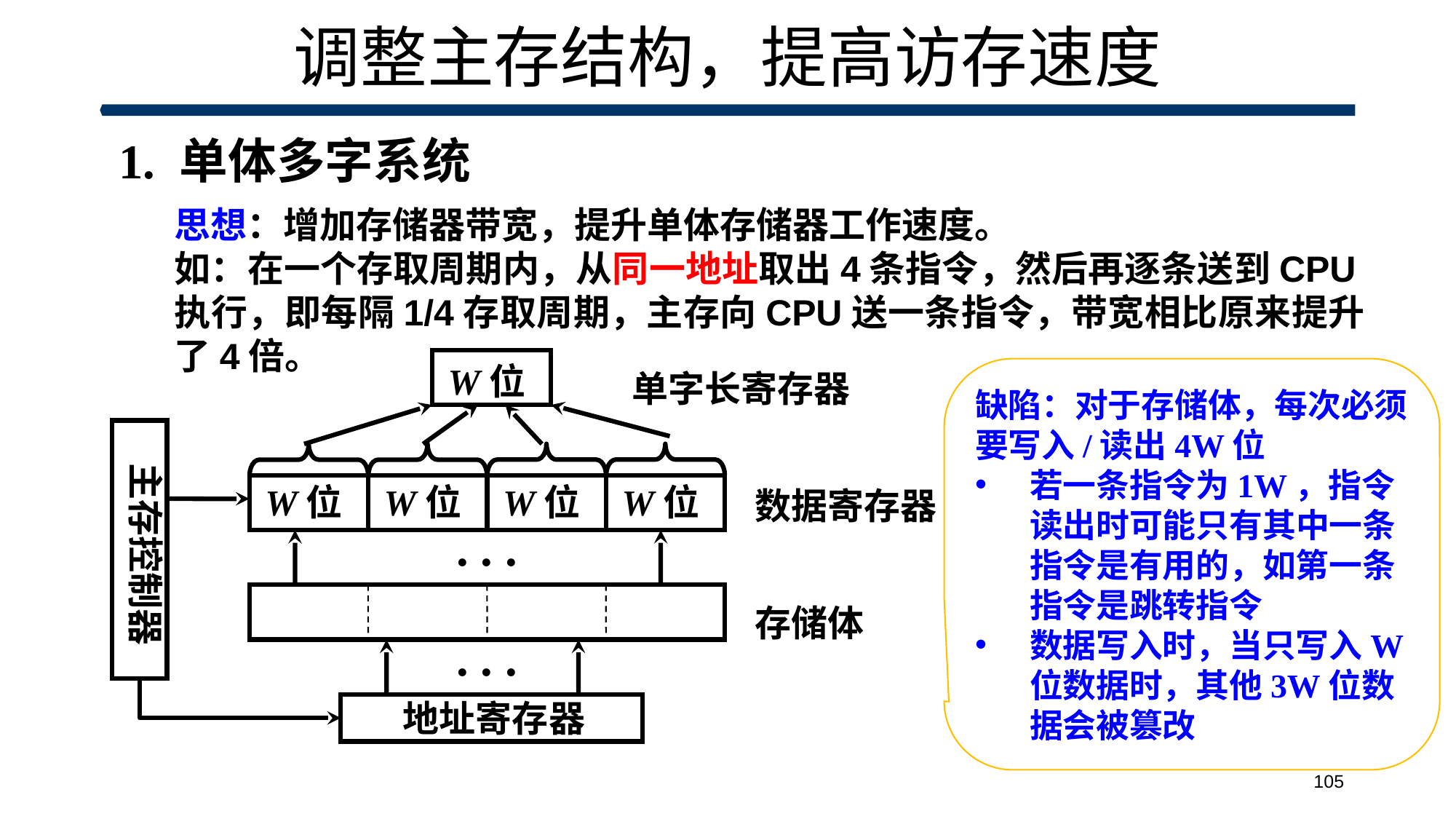

# 调整主存结构，提高访存速度
1. 单体多字系统
思想：增加存储器带宽，提升单体存储器工作速度。
如：在一个存取周期内，从同一地址取出4条指令，然后再逐条送到CPU执行，即每隔1/4存取周期，主存向CPU送一条指令，带宽相比原来提升了4倍。

W位
单字长寄存器

   主存控制器
W位
W位
W位
W位

数据寄存器

. . .

存储体
. . .

 地址寄存器

缺陷：对于存储体，每次必须要写入/读出4W位
若一条指令为1W，指令读出时可能只有其中一条指令是有用的，如第一条指令是跳转指令
数据写入时，当只写入W位数据时，其他3W位数据会被篡改
105